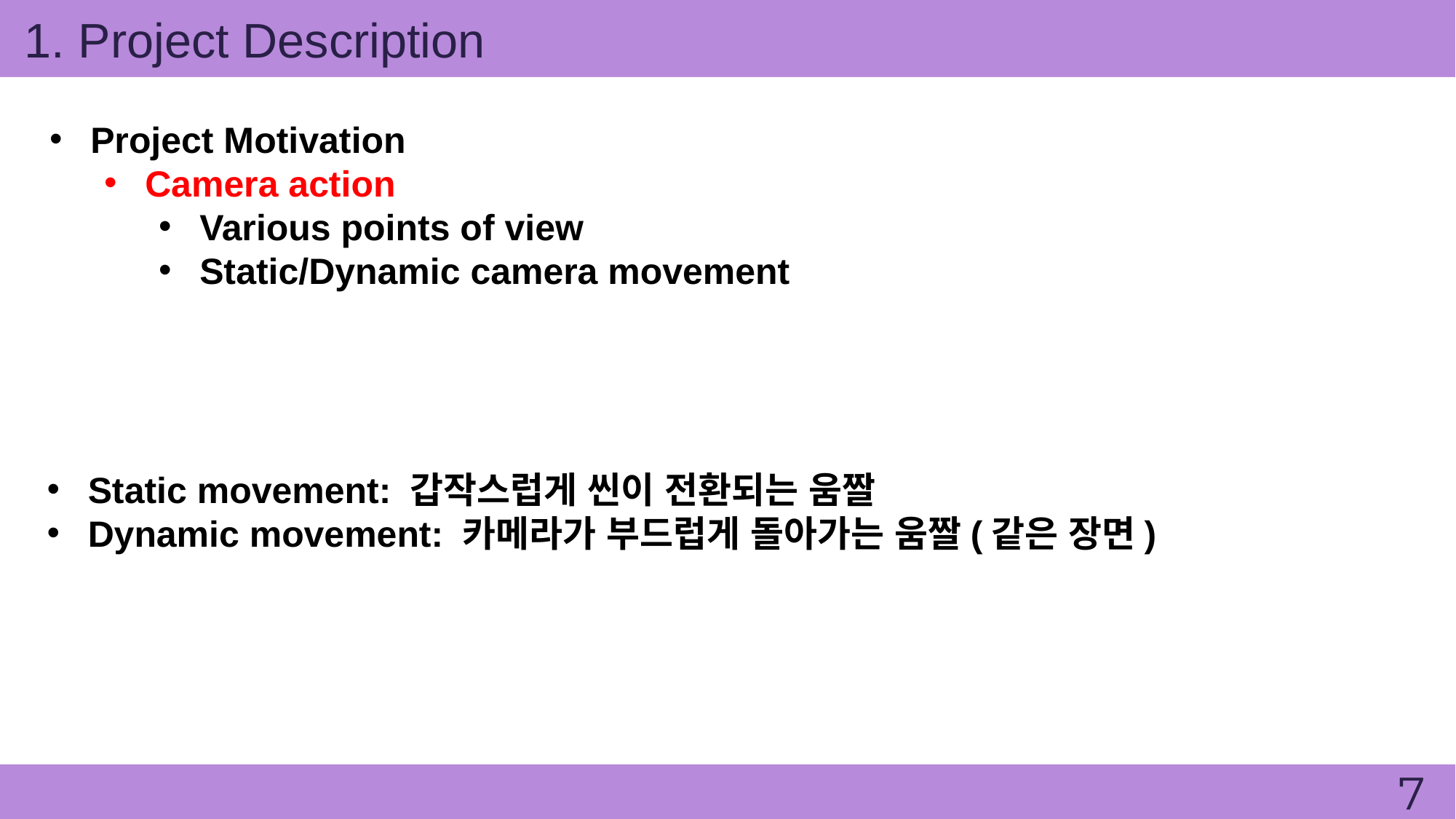

1. Project Description
Project Motivation
Camera action
Various points of view
Static/Dynamic camera movement
Static movement: 갑작스럽게 씬이 전환되는 움짤
Dynamic movement: 카메라가 부드럽게 돌아가는 움짤(같은 장면)
7